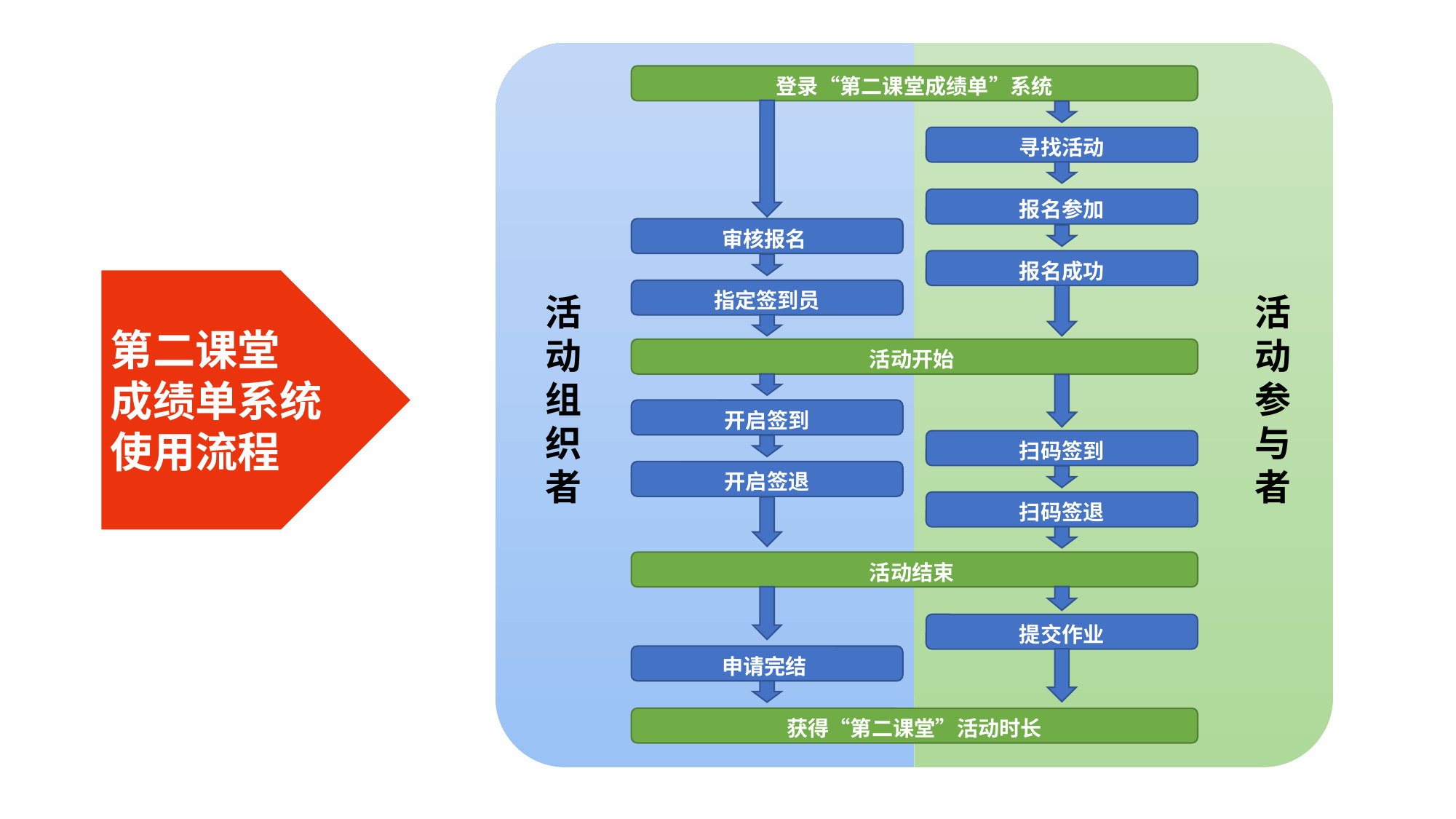

登录“第二课堂成绩单”系统

寻找活动

报名参加

审核报名

报名成功

指定签到员

活动开始

开启签到

扫码签到

开启签退

扫码签退

活动结束

提交作业

申请完结

获得“第二课堂”活动时长

活动组织者
活动参与者

第二课堂
成绩单系统
使用流程